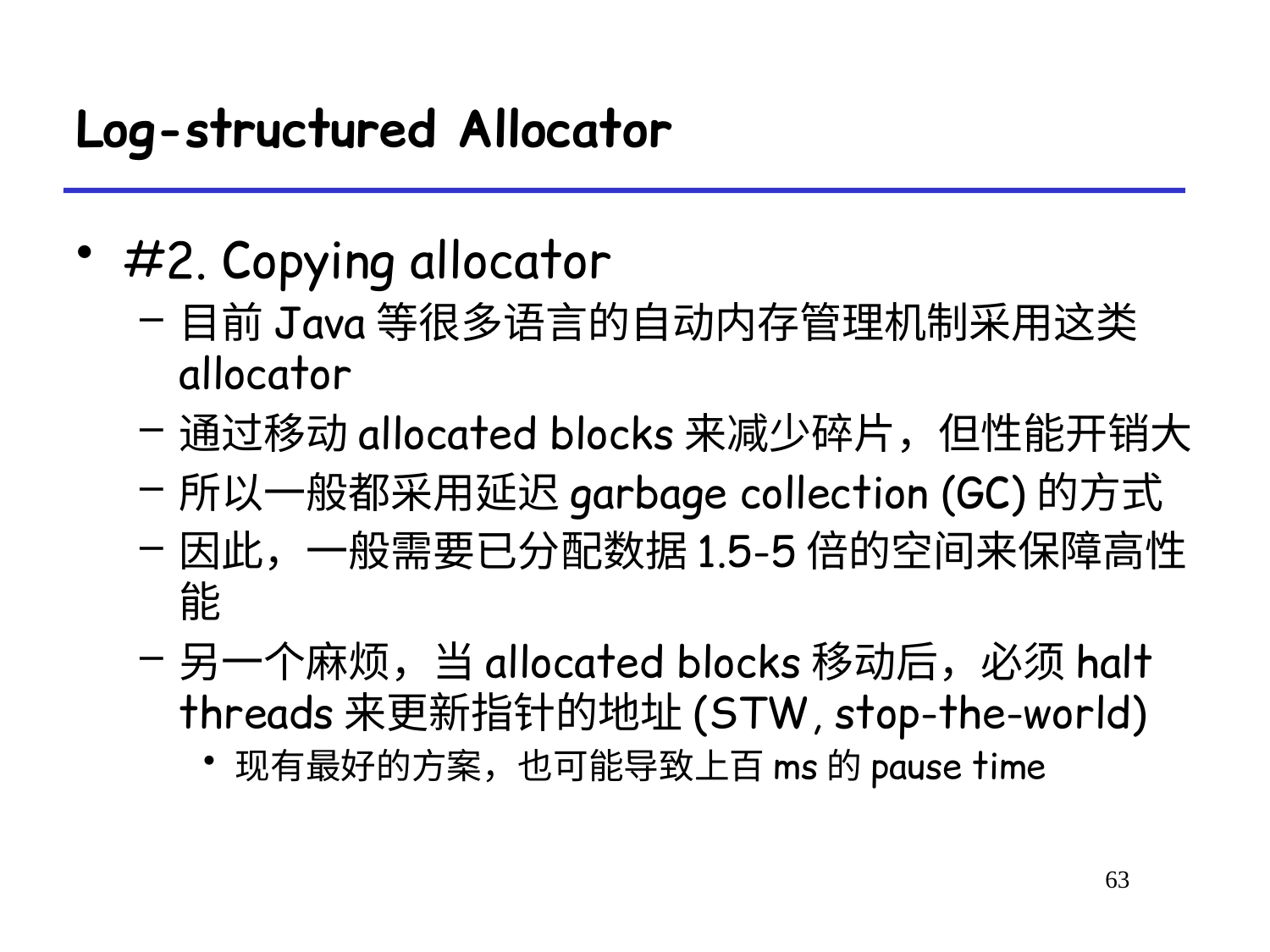

# Log-structured Allocator
#2. Copying allocator
目前Java等很多语言的自动内存管理机制采用这类allocator
通过移动allocated blocks来减少碎片，但性能开销大
所以一般都采用延迟garbage collection (GC)的方式
因此，一般需要已分配数据1.5-5倍的空间来保障高性能
另一个麻烦，当allocated blocks移动后，必须halt threads来更新指针的地址(STW, stop-the-world)
现有最好的方案，也可能导致上百ms的pause time
63